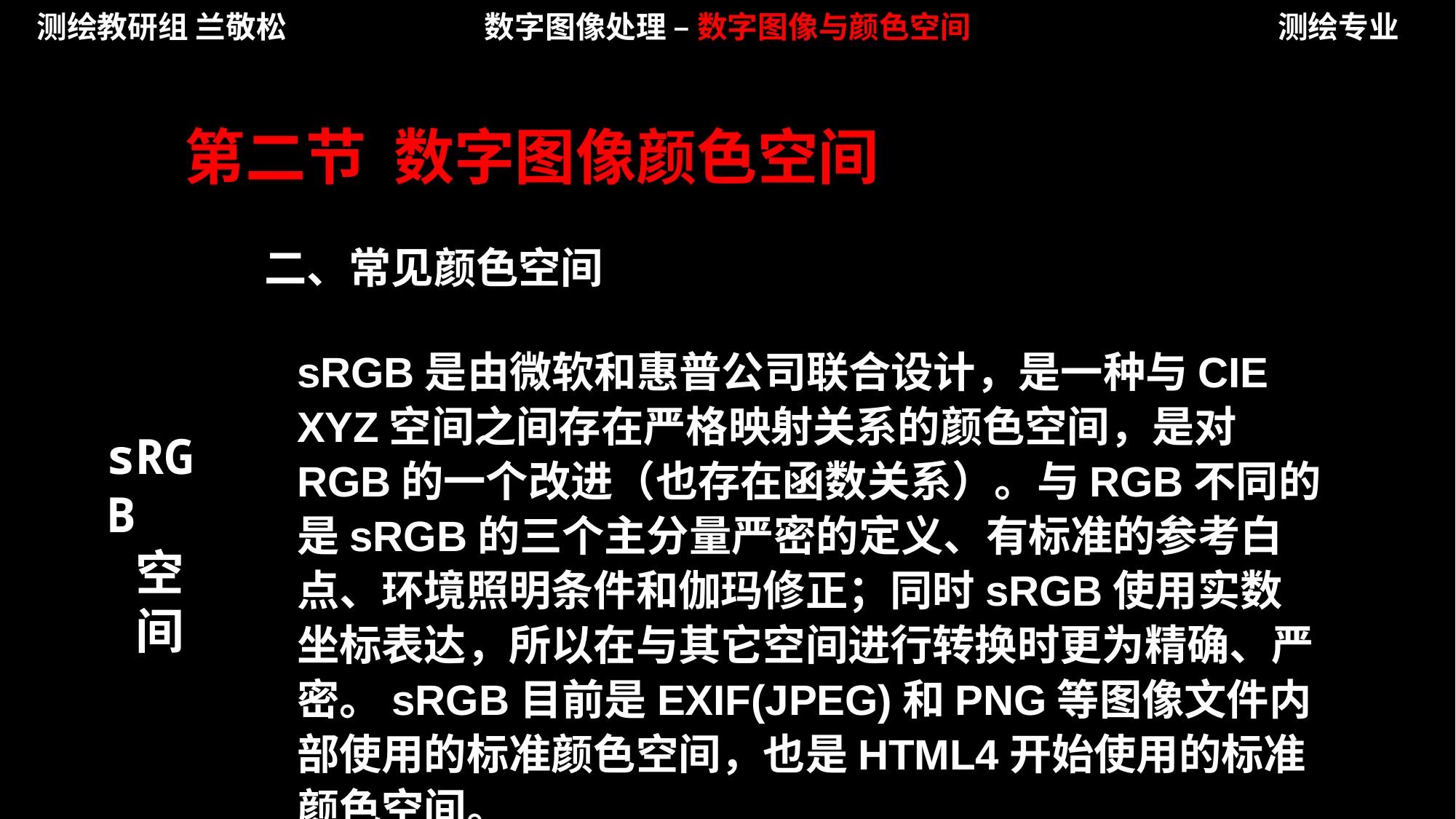

测绘教研组 兰敬松
数字图像处理 – 数字图像与颜色空间
测绘专业
第二节  数字图像颜色空间
二、常见颜色空间
sRGB是由微软和惠普公司联合设计，是一种与CIE XYZ空间之间存在严格映射关系的颜色空间，是对RGB的一个改进（也存在函数关系）。与RGB不同的是sRGB的三个主分量严密的定义、有标准的参考白点、环境照明条件和伽玛修正；同时sRGB使用实数坐标表达，所以在与其它空间进行转换时更为精确、严密。sRGB目前是EXIF(JPEG)和PNG等图像文件内部使用的标准颜色空间，也是HTML4开始使用的标准颜色空间。
sRGB
空
间